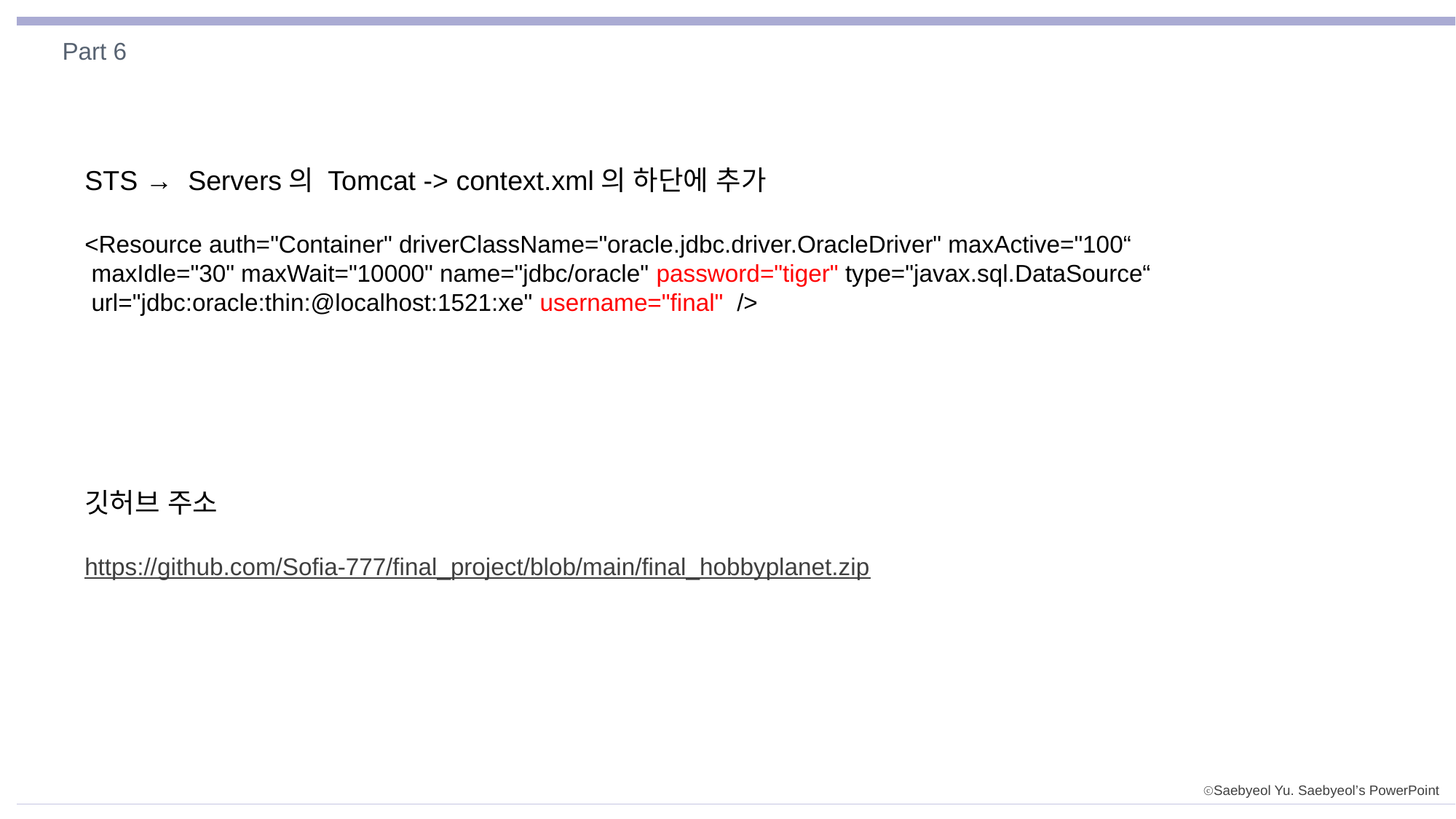

Part 6
STS →  Servers의 Tomcat -> context.xml의 하단에 추가
<Resource auth="Container" driverClassName="oracle.jdbc.driver.OracleDriver" maxActive="100“
 maxIdle="30" maxWait="10000" name="jdbc/oracle" password="tiger" type="javax.sql.DataSource“
 url="jdbc:oracle:thin:@localhost:1521:xe" username="final"  />
깃허브 주소
https://github.com/Sofia-777/final_project/blob/main/final_hobbyplanet.zip
ⓒSaebyeol Yu. Saebyeol’s PowerPoint